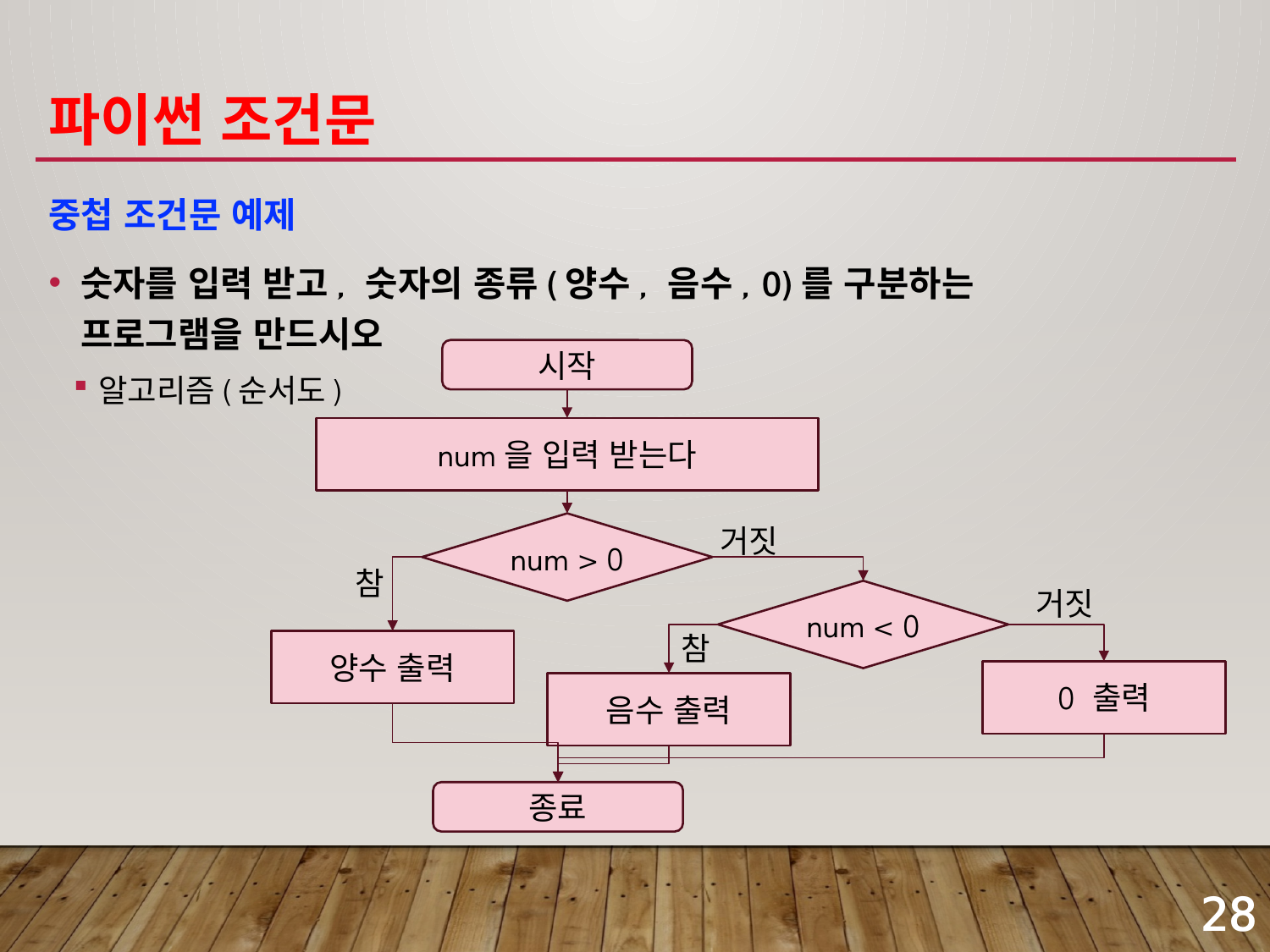

# 파이썬 조건문
중첩 조건문 예제
숫자를 입력 받고, 숫자의 종류(양수, 음수, 0)를 구분하는
프로그램을 만드시오
알고리즘(순서도)

시작
num을 입력 받는다

num > 0
거짓
참
거짓

num < 0
참
양수 출력
0 출력
음수 출력
종료